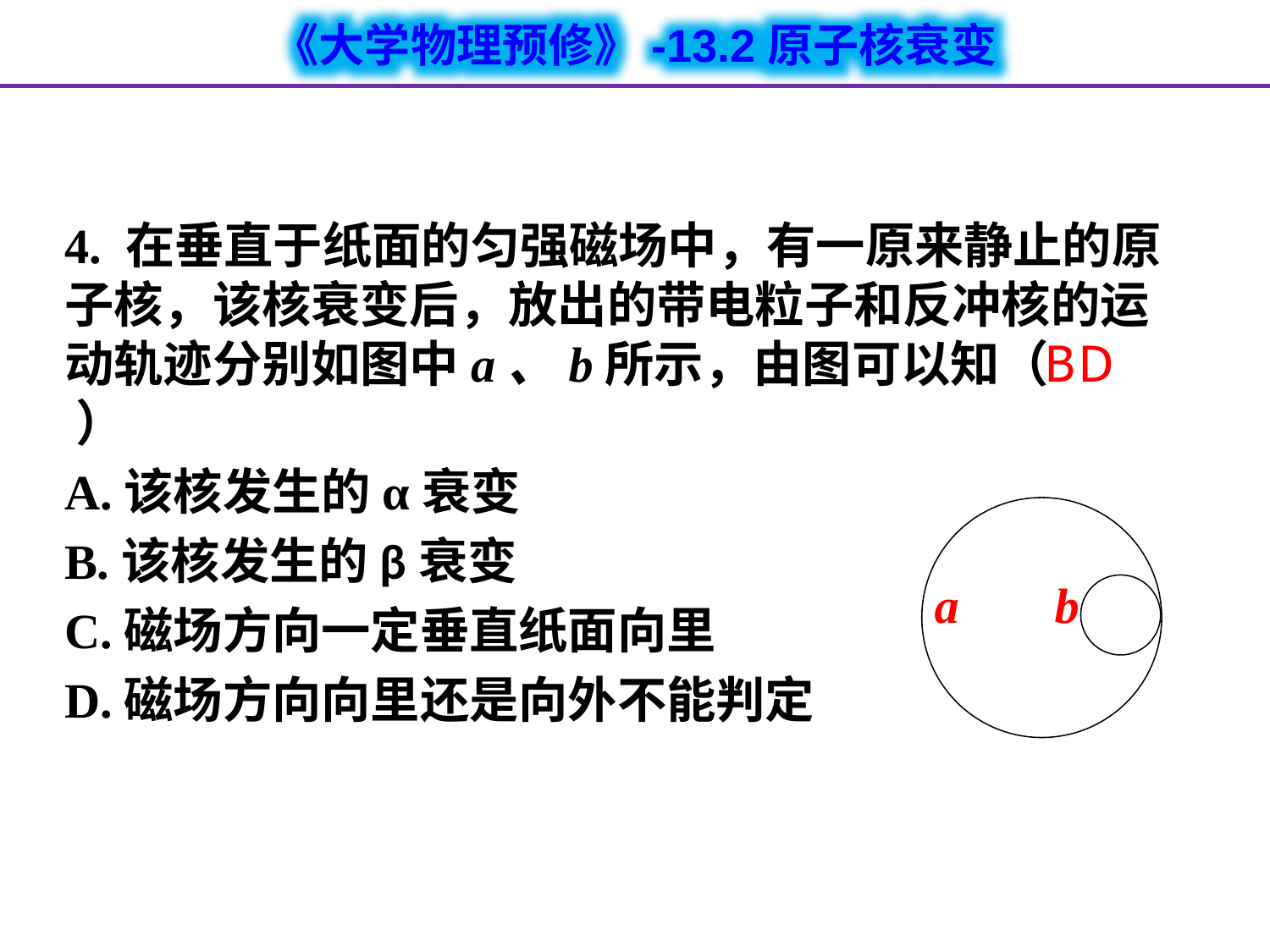

4. 在垂直于纸面的匀强磁场中，有一原来静止的原子核，该核衰变后，放出的带电粒子和反冲核的运动轨迹分别如图中a、b所示，由图可以知（            ）
A.该核发生的α衰变
B.该核发生的β衰变
C.磁场方向一定垂直纸面向里
D.磁场方向向里还是向外不能判定
BD

a
b